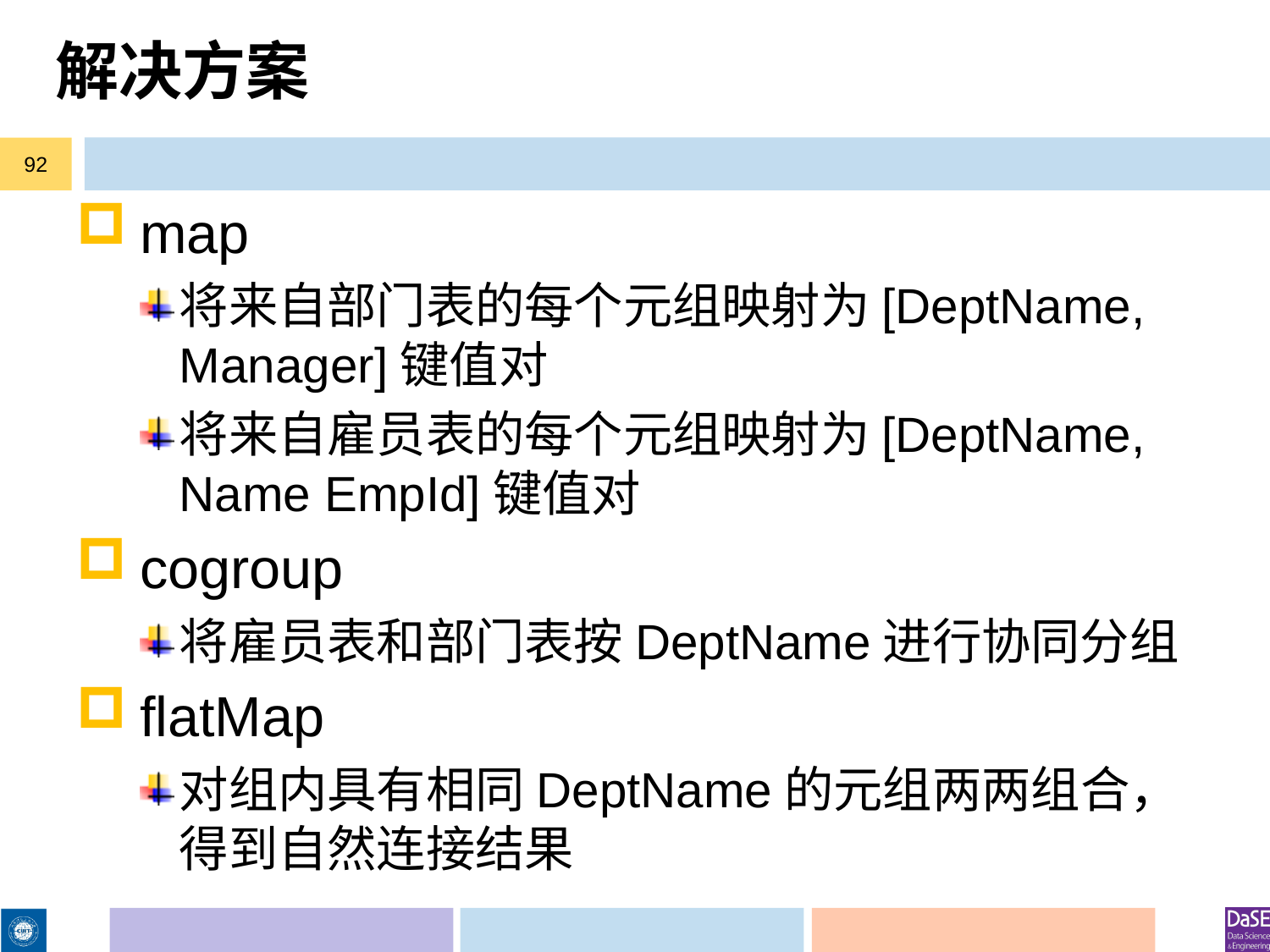

# 解决方案
92
map
将来自部门表的每个元组映射为[DeptName, Manager]键值对
将来自雇员表的每个元组映射为[DeptName, Name EmpId]键值对
cogroup
将雇员表和部门表按DeptName进行协同分组
flatMap
对组内具有相同DeptName的元组两两组合，得到自然连接结果